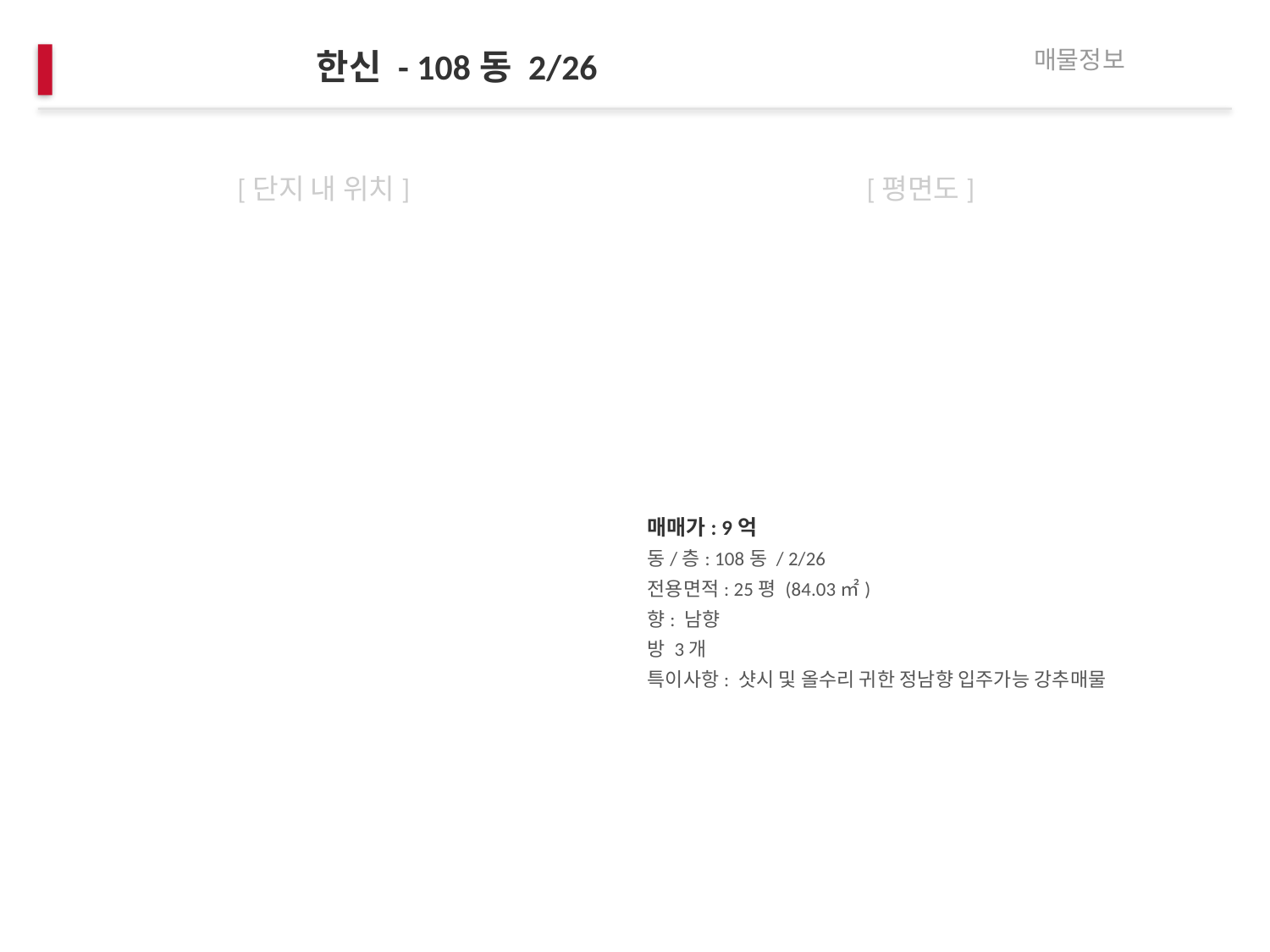

한신 - 108동 2/26
매물정보

[단지 내 위치]
[평면도]
매매가: 9억
동/층: 108동 / 2/26
전용면적: 25평 (84.03㎡)
향: 남향
방 3개
특이사항: 샷시 및 올수리 귀한 정남향 입주가능 강추매물